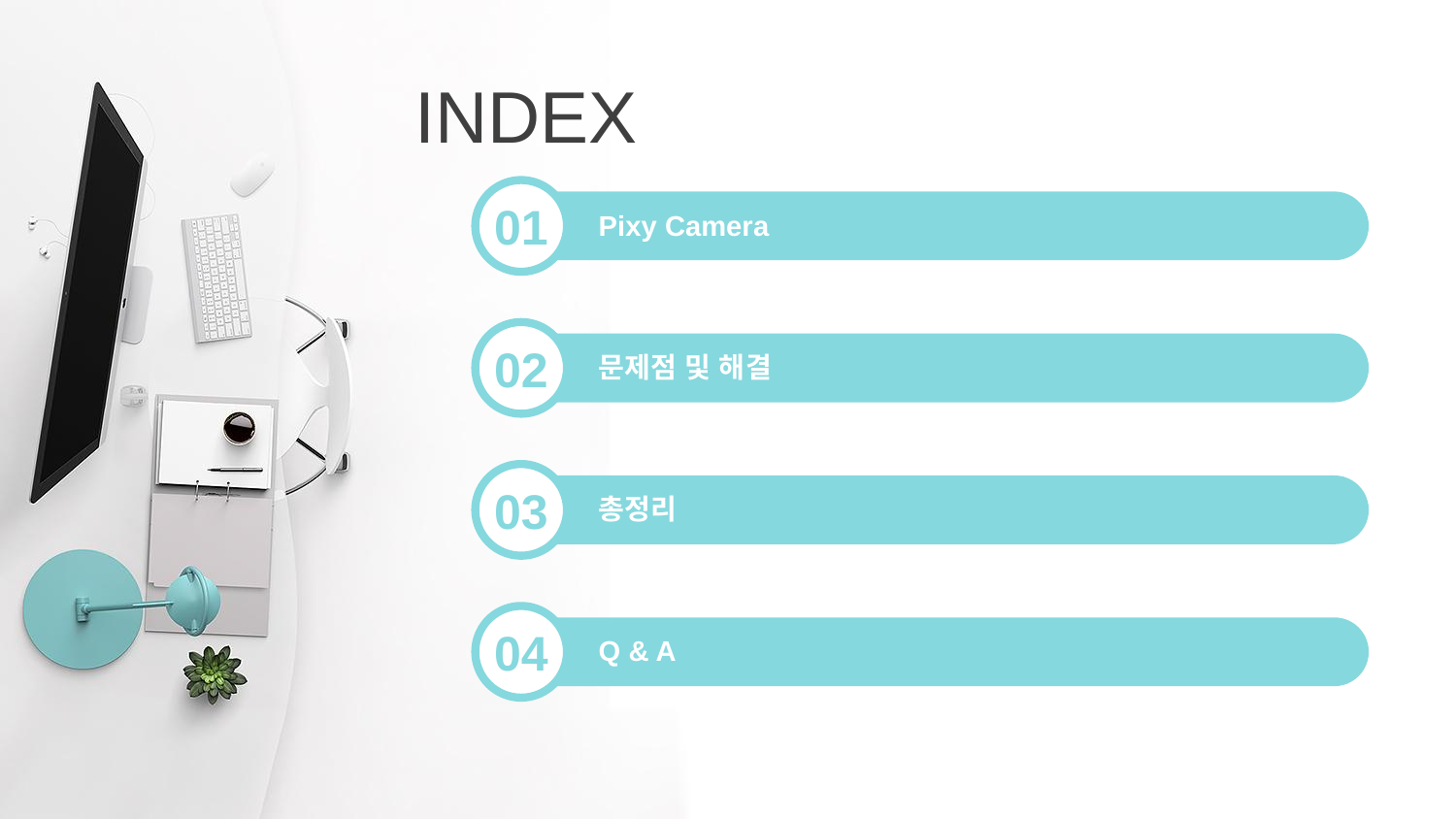

# INDEX

01
Pixy Camera

02
문제점 및 해결

03
총정리

04
Q & A